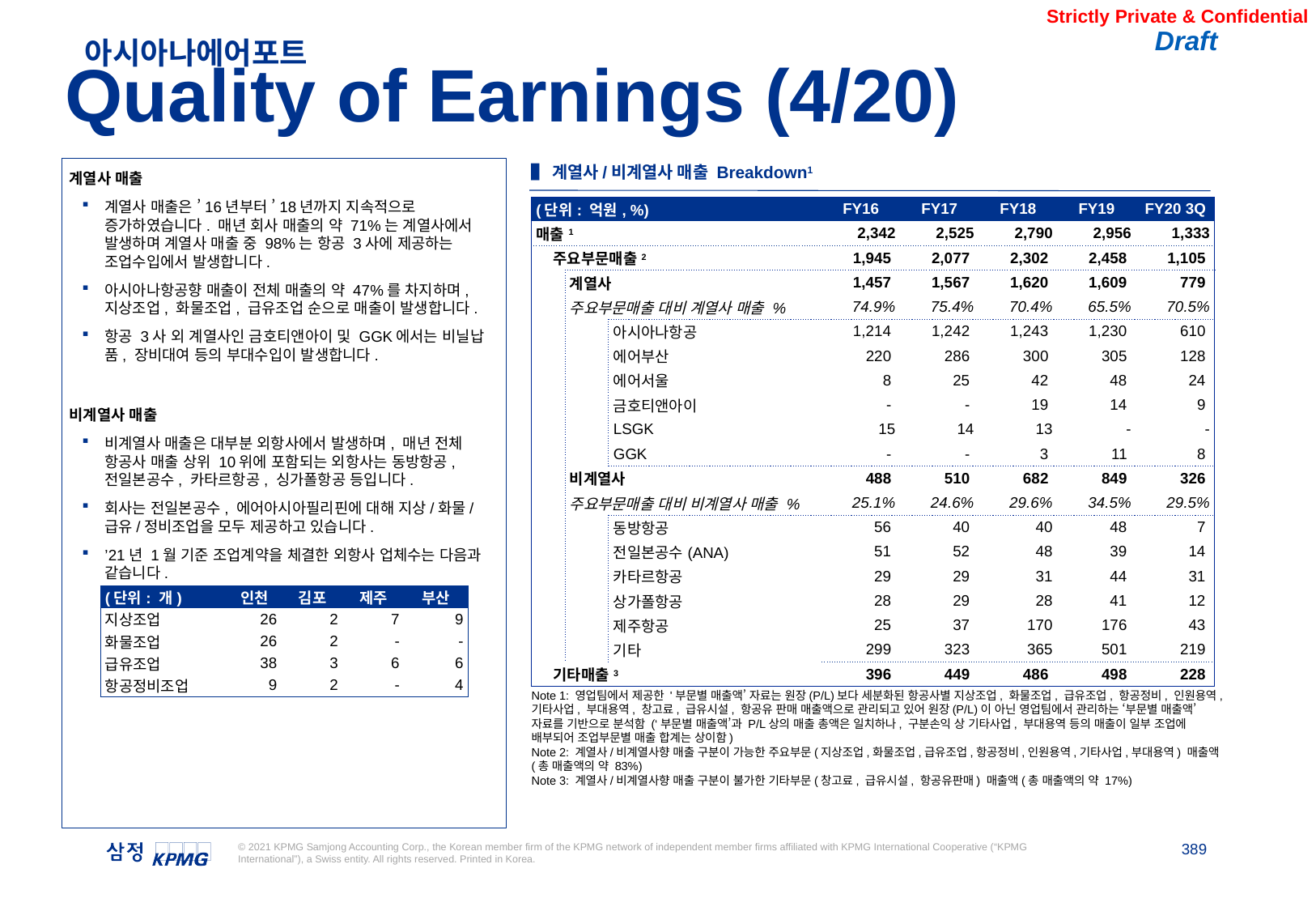

아시아나에어포트
Quality of Earnings (4/20)
▌계열사/비계열사 매출 Breakdown1

계열사 매출
계열사 매출은 ’16년부터 ’18년까지 지속적으로 증가하였습니다. 매년 회사 매출의 약 71%는 계열사에서 발생하며 계열사 매출 중 98%는 항공 3사에 제공하는 조업수입에서 발생합니다.
아시아나항공향 매출이 전체 매출의 약 47%를 차지하며, 지상조업, 화물조업, 급유조업 순으로 매출이 발생합니다.
항공 3사 외 계열사인 금호티앤아이 및 GGK에서는 비닐납품, 장비대여 등의 부대수입이 발생합니다.

비계열사 매출
비계열사 매출은 대부분 외항사에서 발생하며, 매년 전체 항공사 매출 상위 10위에 포함되는 외항사는 동방항공, 전일본공수, 카타르항공, 싱가폴항공 등입니다.
회사는 전일본공수, 에어아시아필리핀에 대해 지상/화물/급유/정비조업을 모두 제공하고 있습니다.
’21년 1월 기준 조업계약을 체결한 외항사 업체수는 다음과 같습니다.
| (단위: 억원, %) |  |  |  | FY16 | FY17 | FY18 | FY19 | FY20 3Q |
| --- | --- | --- | --- | --- | --- | --- | --- | --- |
| 매출1 |  |  |  | 2,342 | 2,525 | 2,790 | 2,956 | 1,333 |
| 주요부문매출2 |  |  |  | 1,945 | 2,077 | 2,302 | 2,458 | 1,105 |
|  | 계열사 |  |  | 1,457 | 1,567 | 1,620 | 1,609 | 779 |
|  | 주요부문매출 대비 계열사 매출 % |  |  | 74.9% | 75.4% | 70.4% | 65.5% | 70.5% |
|  |  | 아시아나항공 | 아시아나항공 | 1,214 | 1,242 | 1,243 | 1,230 | 610 |
|  |  | 에어부산 | 에어부산 | 220 | 286 | 300 | 305 | 128 |
|  |  | 에어서울 | 에어서울 | 8 | 25 | 42 | 48 | 24 |
|  |  | 금호티앤아이 | 금호티앤아이 | - | - | 19 | 14 | 9 |
|  |  | LSGK |  | 15 | 14 | 13 | - | - |
|  |  | GGK | 게이트고메코리아 | - | - | 3 | 11 | 8 |
|  | 비계열사 |  |  | 488 | 510 | 682 | 849 | 326 |
|  | 주요부문매출 대비 비계열사 매출 % |  |  | 25.1% | 24.6% | 29.6% | 34.5% | 29.5% |
|  |  | 동방항공 | 동방항공 | 56 | 40 | 40 | 48 | 7 |
|  |  | 전일본공수(ANA) | 전일본공수(ANA) | 51 | 52 | 48 | 39 | 14 |
|  |  | 카타르항공 | 카타르항공 | 29 | 29 | 31 | 44 | 31 |
|  |  | 상가폴항공 | 상가폴항공 | 28 | 29 | 28 | 41 | 12 |
|  |  | 제주항공 | 제주항공 | 25 | 37 | 170 | 176 | 43 |
|  |  | 기타 | 기타 | 299 | 323 | 365 | 501 | 219 |
| 기타매출3 |  |  |  | 396 | 449 | 486 | 498 | 228 |
| (단위: 개) | 인천 | 김포 | 제주 | 부산 |
| --- | --- | --- | --- | --- |
| 지상조업 | 26 | 2 | 7 | 9 |
| 화물조업 | 26 | 2 | - | - |
| 급유조업 | 38 | 3 | 6 | 6 |
| 항공정비조업 | 9 | 2 | - | 4 |
Note 1: 영업팀에서 제공한 '부문별 매출액’ 자료는 원장(P/L)보다 세분화된 항공사별 지상조업, 화물조업, 급유조업, 항공정비, 인원용역, 기타사업, 부대용역, 창고료, 급유시설, 항공유 판매 매출액으로 관리되고 있어 원장(P/L)이 아닌 영업팀에서 관리하는 ‘부문별 매출액’ 자료를 기반으로 분석함 (‘부문별 매출액’과 P/L상의 매출 총액은 일치하나, 구분손익 상 기타사업, 부대용역 등의 매출이 일부 조업에 배부되어 조업부문별 매출 합계는 상이함)
Note 2: 계열사/비계열사향 매출 구분이 가능한 주요부문(지상조업,화물조업,급유조업,항공정비,인원용역,기타사업,부대용역) 매출액 (총 매출액의 약 83%)
Note 3: 계열사/비계열사향 매출 구분이 불가한 기타부문(창고료, 급유시설, 항공유판매) 매출액(총 매출액의 약 17%)